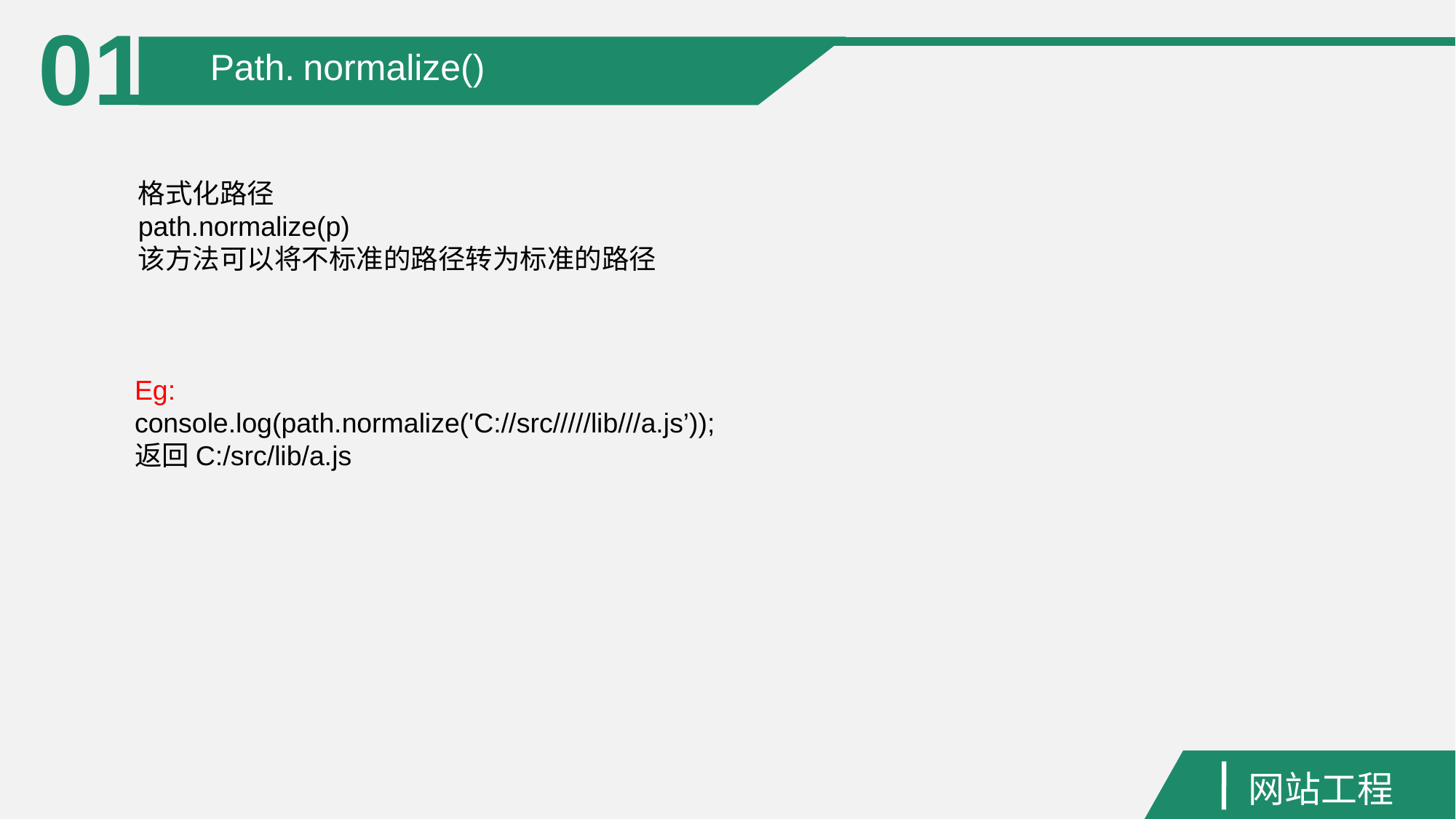

01
Path. normalize()
格式化路径
path.normalize(p)
该方法可以将不标准的路径转为标准的路径
Eg:
console.log(path.normalize('C://src/////lib///a.js’));
返回C:/src/lib/a.js